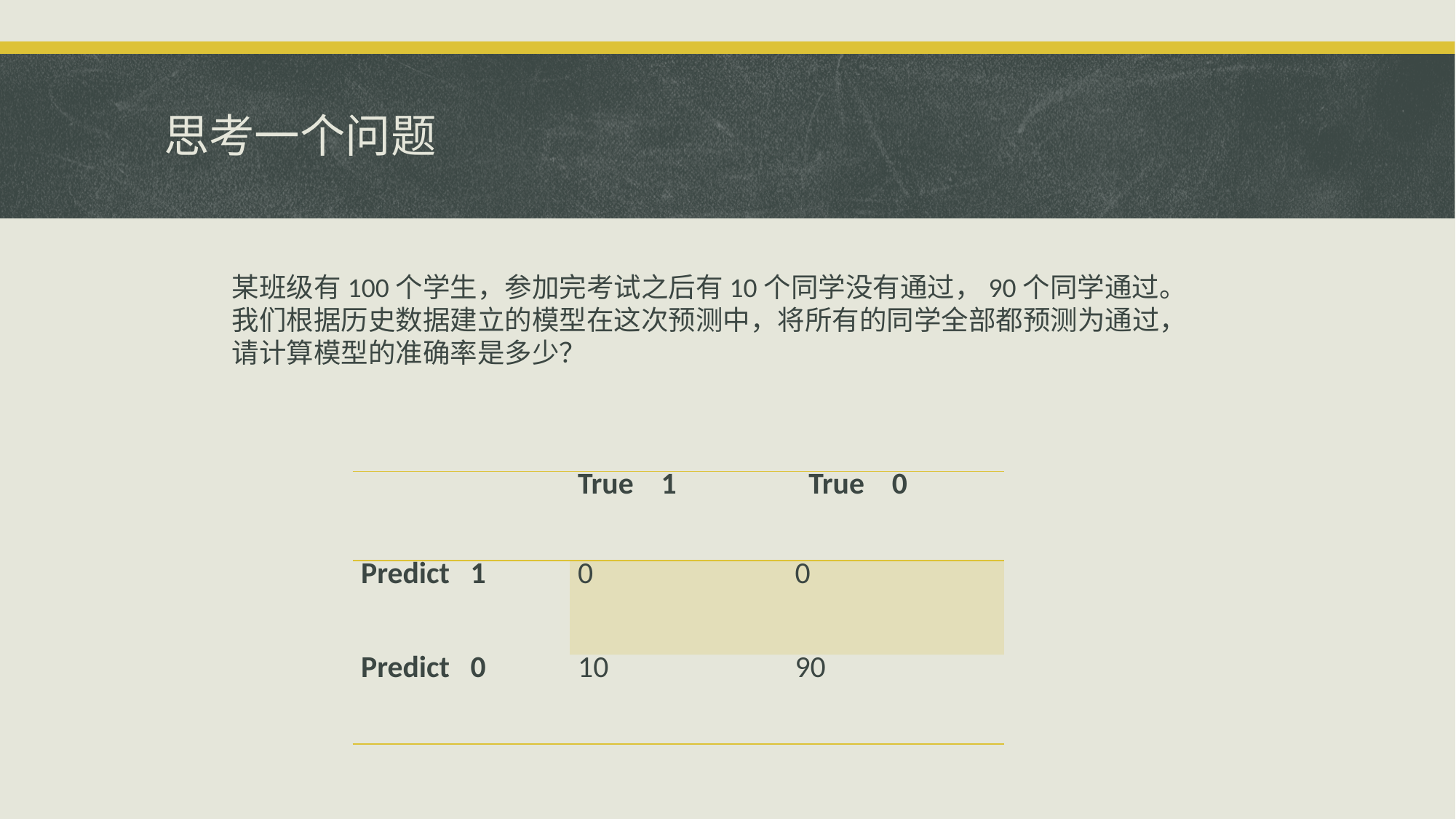

# 思考一个问题
某班级有100个学生，参加完考试之后有10个同学没有通过，90个同学通过。
我们根据历史数据建立的模型在这次预测中，将所有的同学全部都预测为通过，
请计算模型的准确率是多少？
|  | True 1 | True 0 |
| --- | --- | --- |
| Predict 1 | 0 | 0 |
| Predict 0 | 10 | 90 |